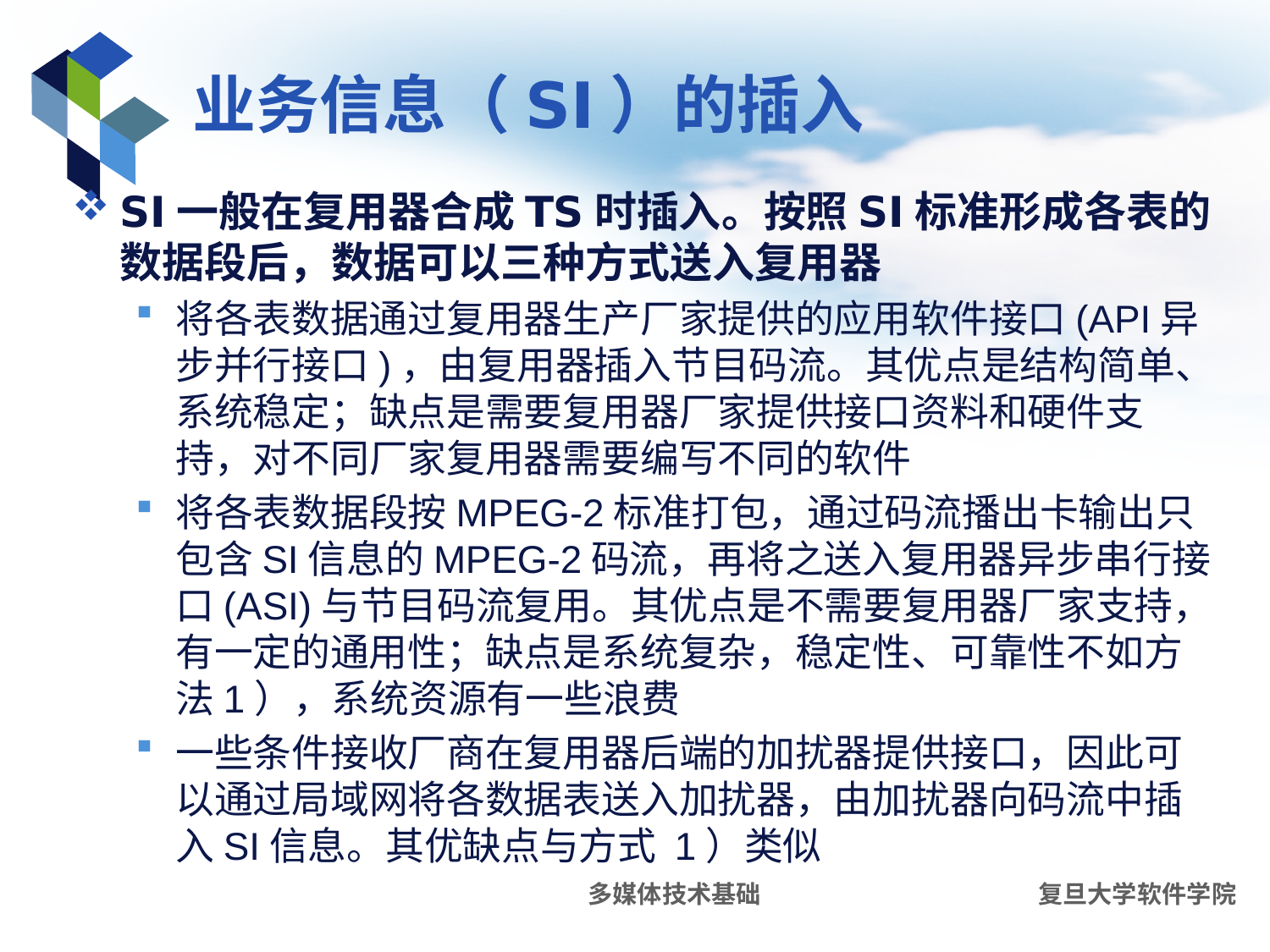

# 业务信息（SI）的插入
SI一般在复用器合成TS时插入。按照SI标准形成各表的数据段后，数据可以三种方式送入复用器
将各表数据通过复用器生产厂家提供的应用软件接口(API异步并行接口)，由复用器插入节目码流。其优点是结构简单、系统稳定；缺点是需要复用器厂家提供接口资料和硬件支持，对不同厂家复用器需要编写不同的软件
将各表数据段按MPEG-2标准打包，通过码流播出卡输出只包含SI信息的MPEG-2码流，再将之送入复用器异步串行接口(ASI)与节目码流复用。其优点是不需要复用器厂家支持，有一定的通用性；缺点是系统复杂，稳定性、可靠性不如方法1），系统资源有一些浪费
一些条件接收厂商在复用器后端的加扰器提供接口，因此可以通过局域网将各数据表送入加扰器，由加扰器向码流中插入SI信息。其优缺点与方式 1）类似

多媒体技术基础